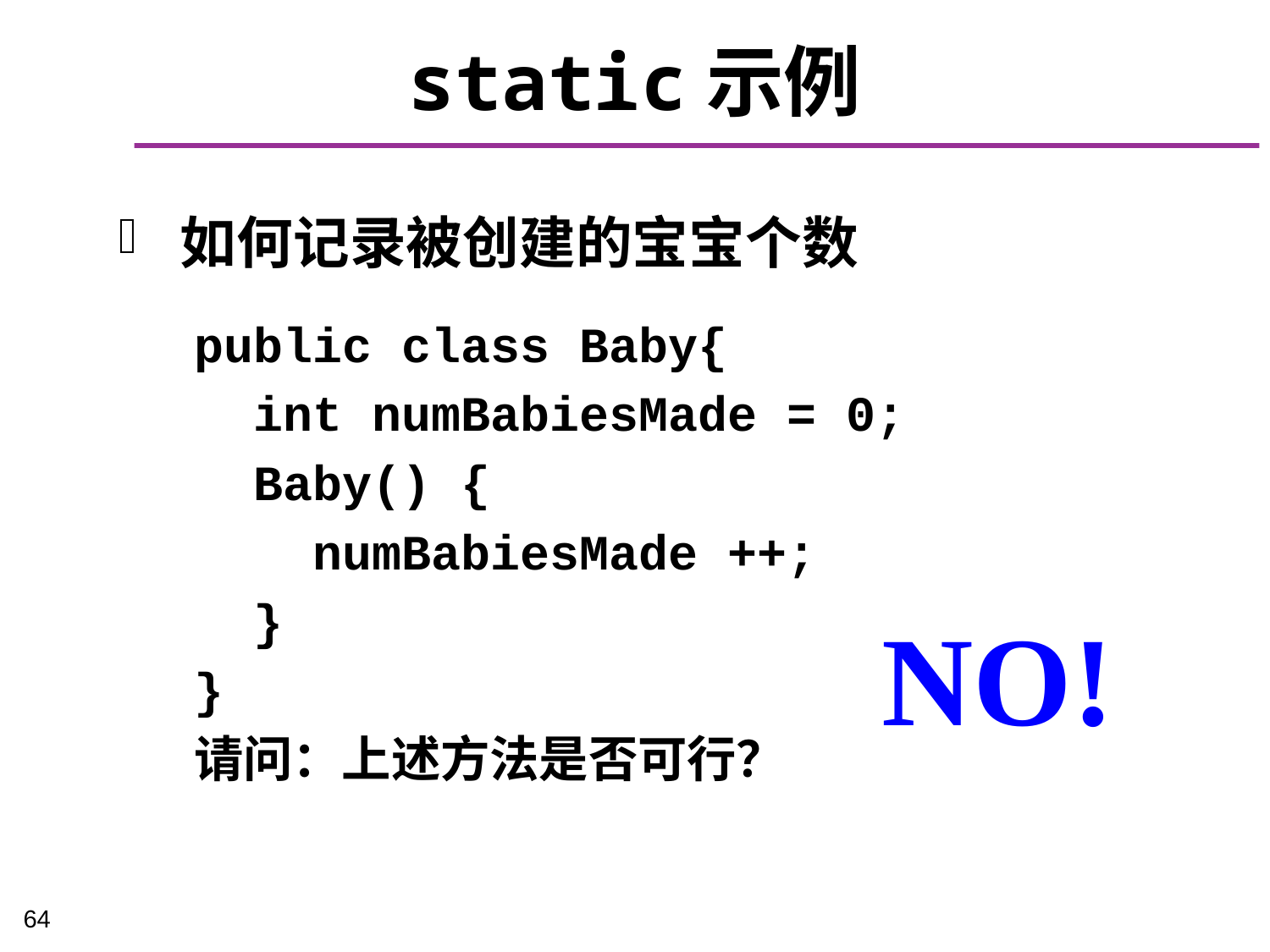

# static示例
如何记录被创建的宝宝个数
public class Baby{
  int numBabiesMade = 0;
  Baby() {
    numBabiesMade ++;
  }
}
请问：上述方法是否可行？
NO!
64